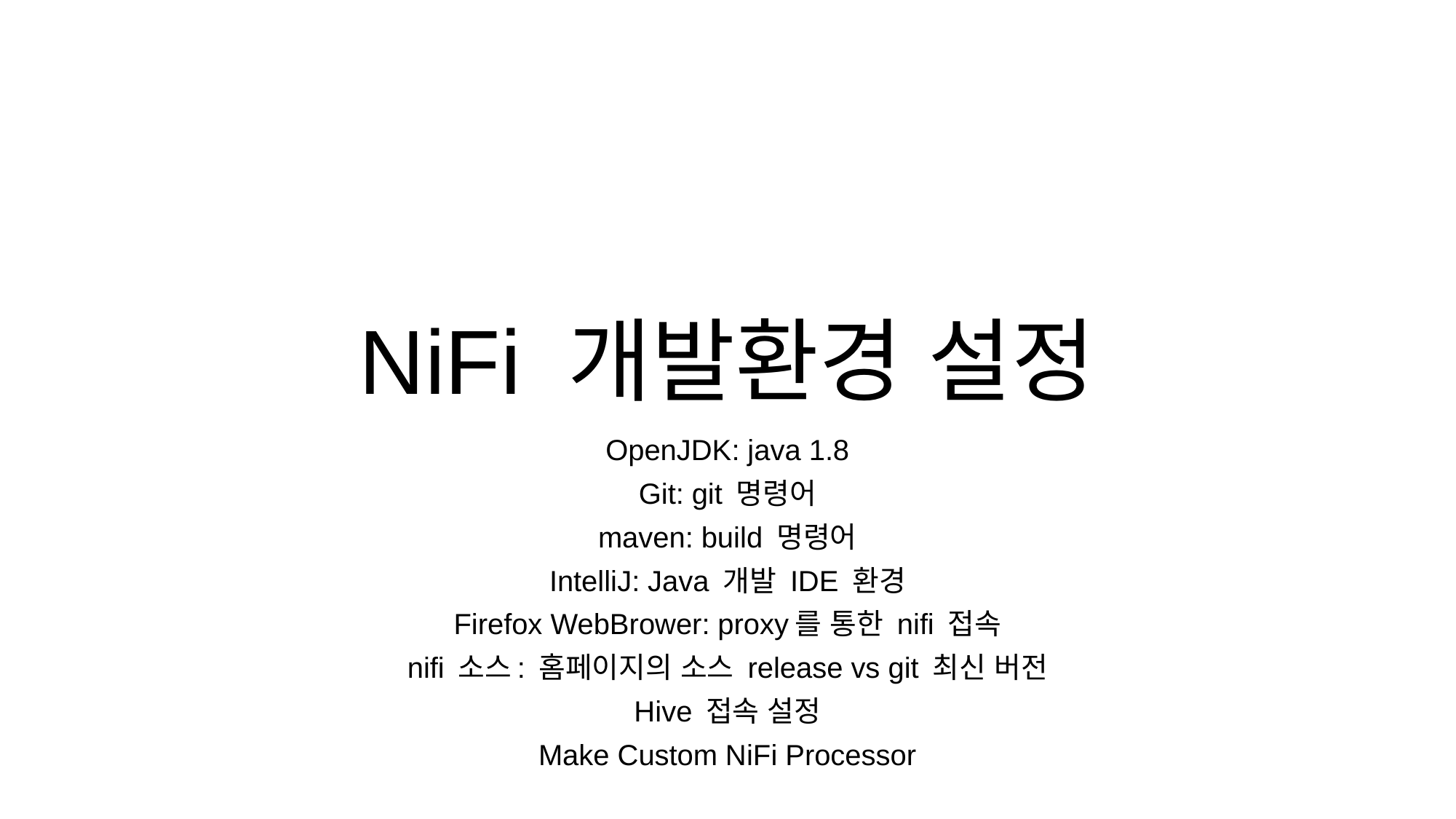

# NiFi 개발환경 설정
OpenJDK: java 1.8
Git: git 명령어
maven: build 명령어
IntelliJ: Java 개발 IDE 환경
Firefox WebBrower: proxy를 통한 nifi 접속
nifi 소스: 홈페이지의 소스 release vs git 최신 버전
Hive 접속 설정
Make Custom NiFi Processor